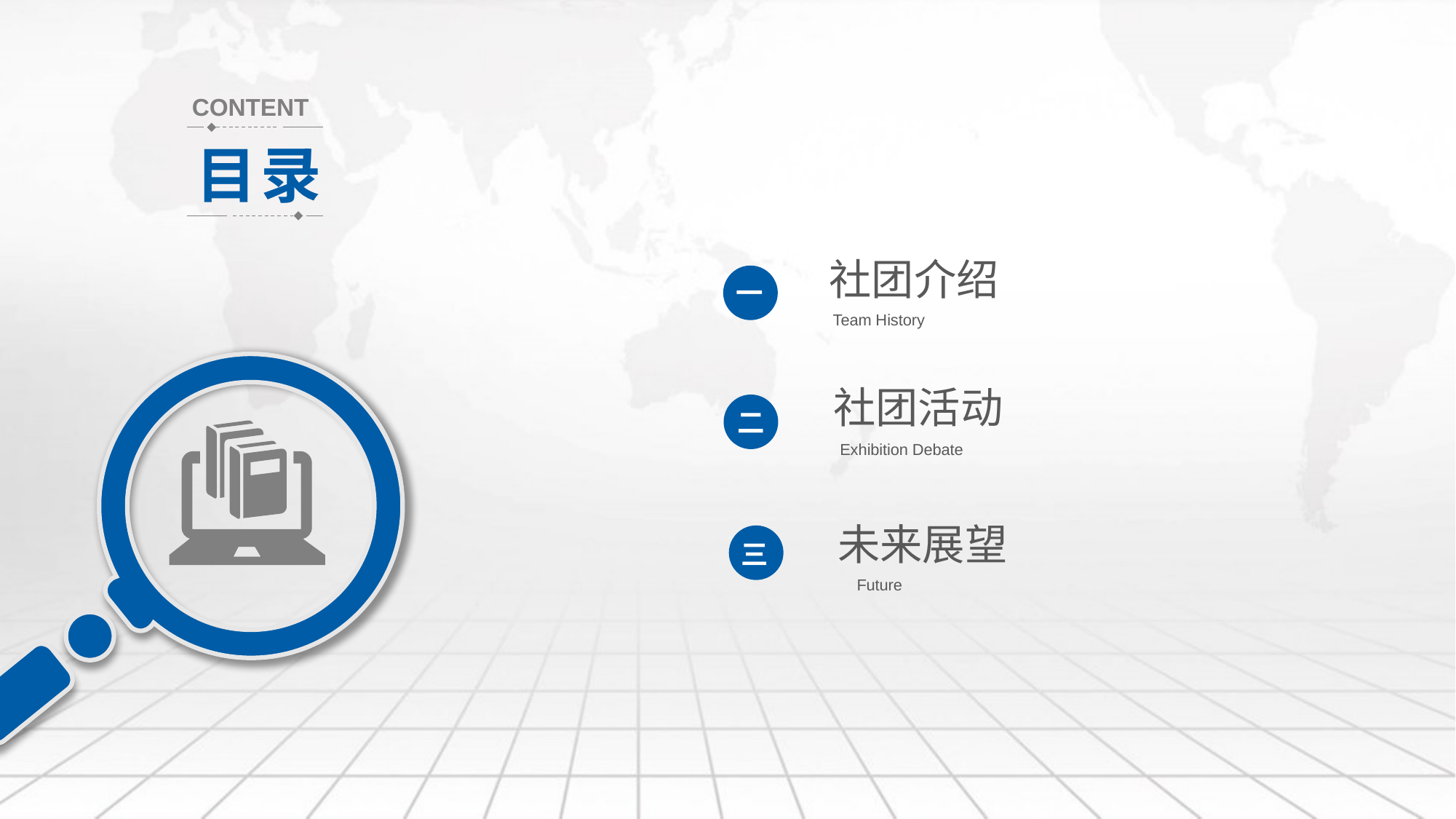

CONTENT
目录
社团介绍
Team History

一

社团活动
Exhibition Debate

二
未来展望
Future

三